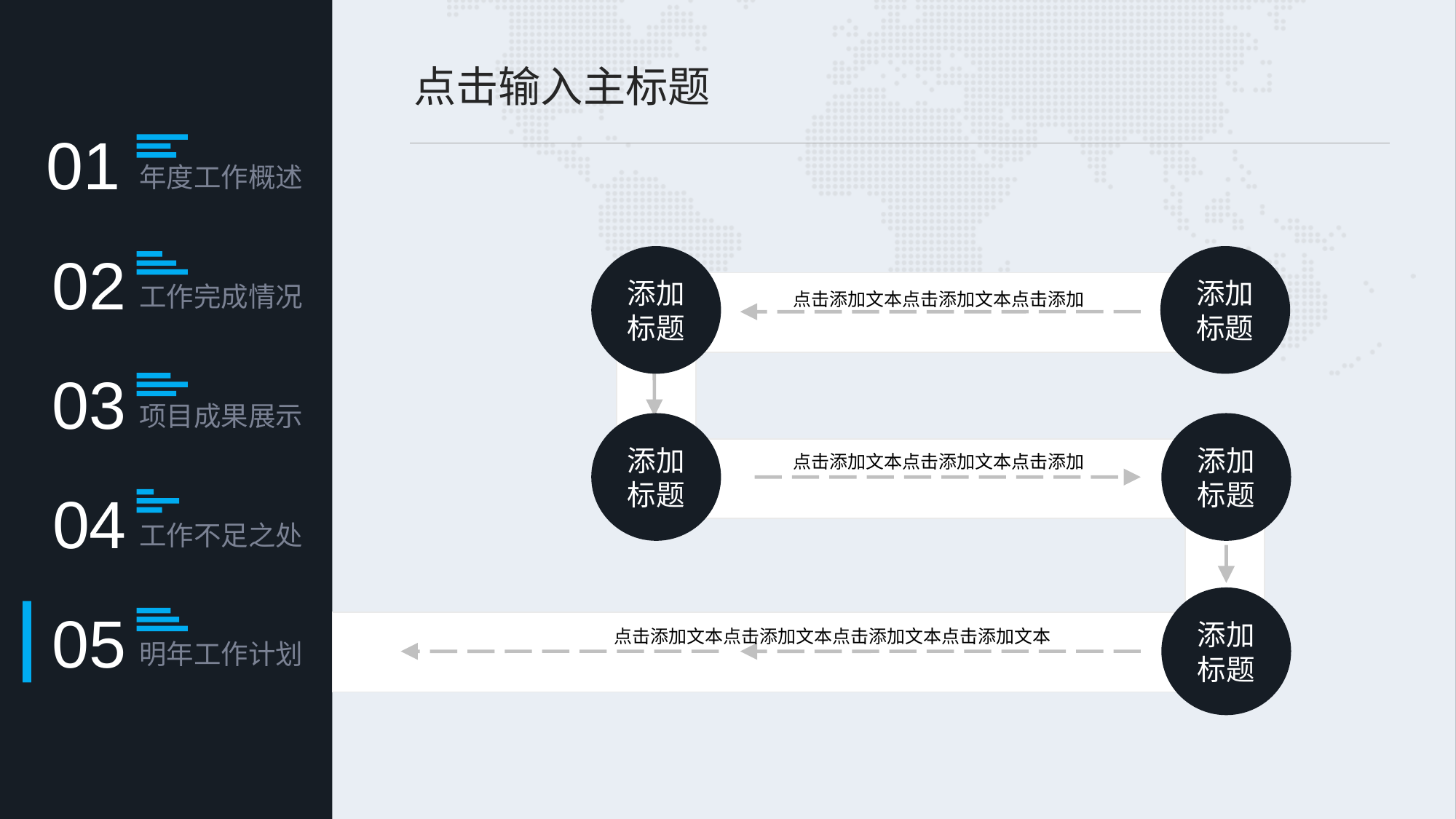

点击输入主标题

添加
标题
添加
标题
点击添加文本点击添加文本点击添加

添加
标题
添加
标题
点击添加文本点击添加文本点击添加

添加
标题
点击添加文本点击添加文本点击添加文本点击添加文本